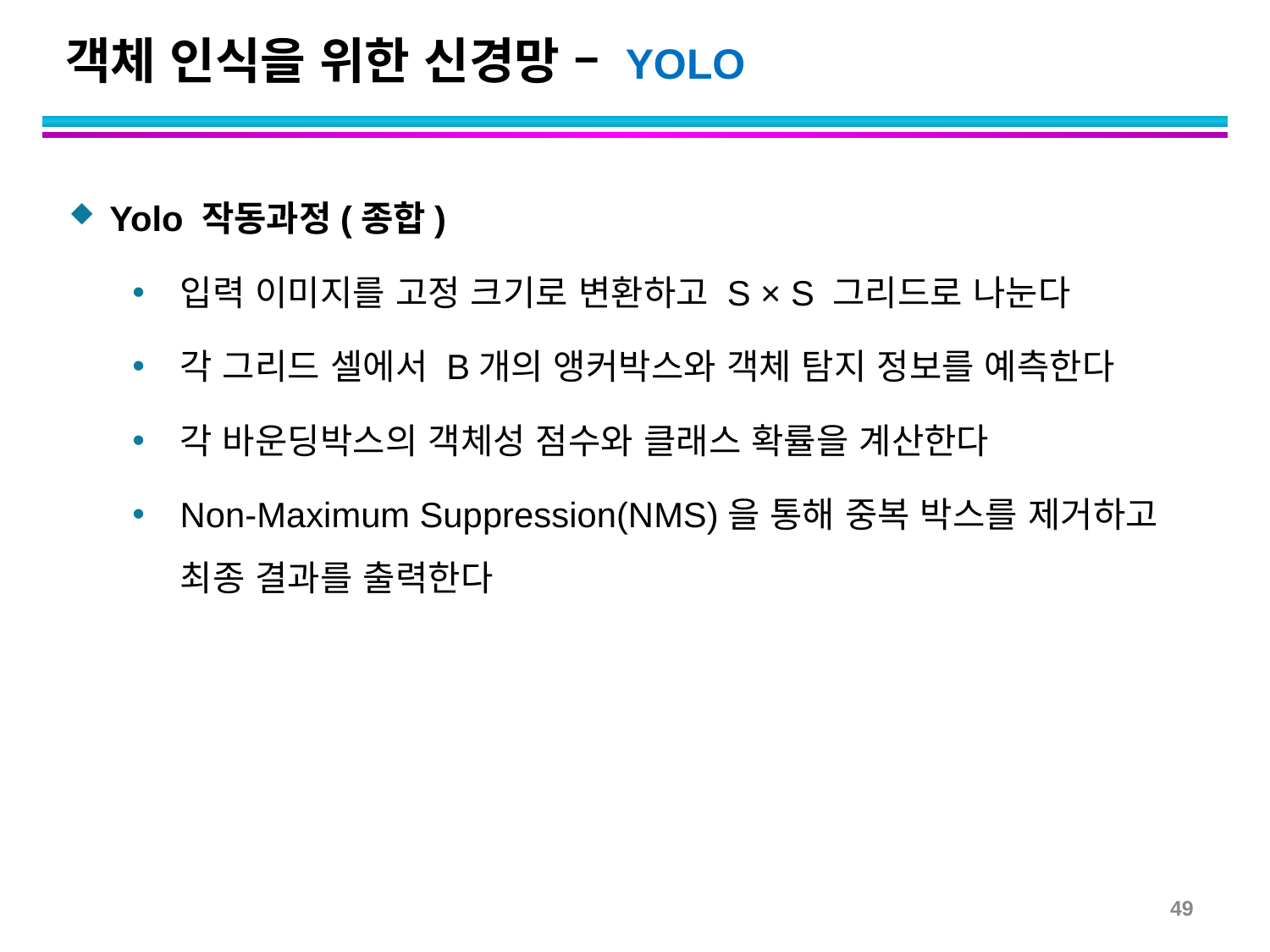

# 객체 인식을 위한 신경망 – YOLO
Yolo 작동과정(종합)
입력 이미지를 고정 크기로 변환하고 S × S 그리드로 나눈다
각 그리드 셀에서 B개의 앵커박스와 객체 탐지 정보를 예측한다
각 바운딩박스의 객체성 점수와 클래스 확률을 계산한다
Non-Maximum Suppression(NMS)을 통해 중복 박스를 제거하고 최종 결과를 출력한다
49